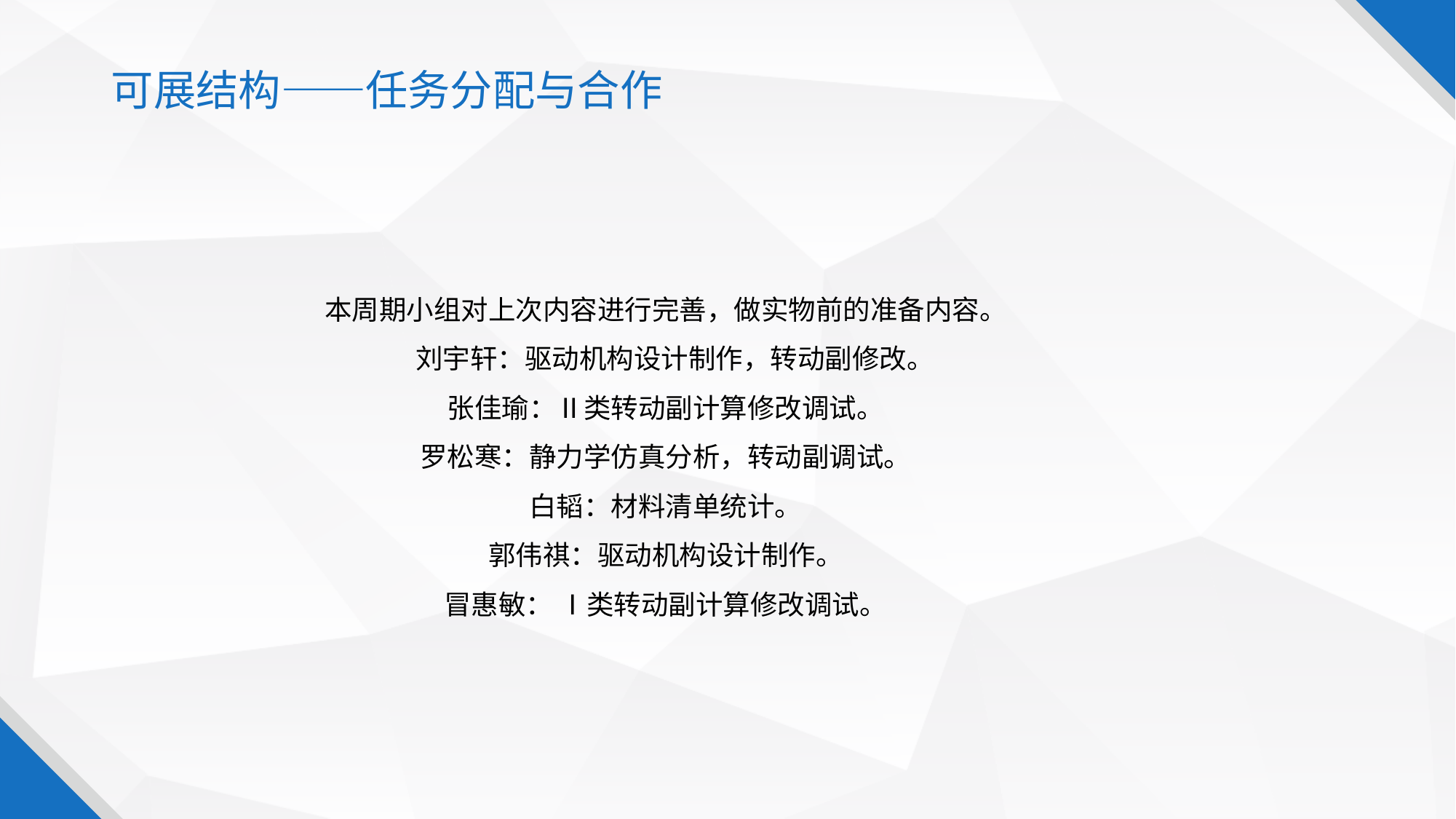

可展结构——任务分配与合作
本周期小组对上次内容进行完善，做实物前的准备内容。
  刘宇轩：驱动机构设计制作，转动副修改。
张佳瑜：Ⅱ类转动副计算修改调试。
罗松寒：静力学仿真分析，转动副调试。
白韬：材料清单统计。
郭伟祺：驱动机构设计制作。
冒惠敏： Ⅰ类转动副计算修改调试。